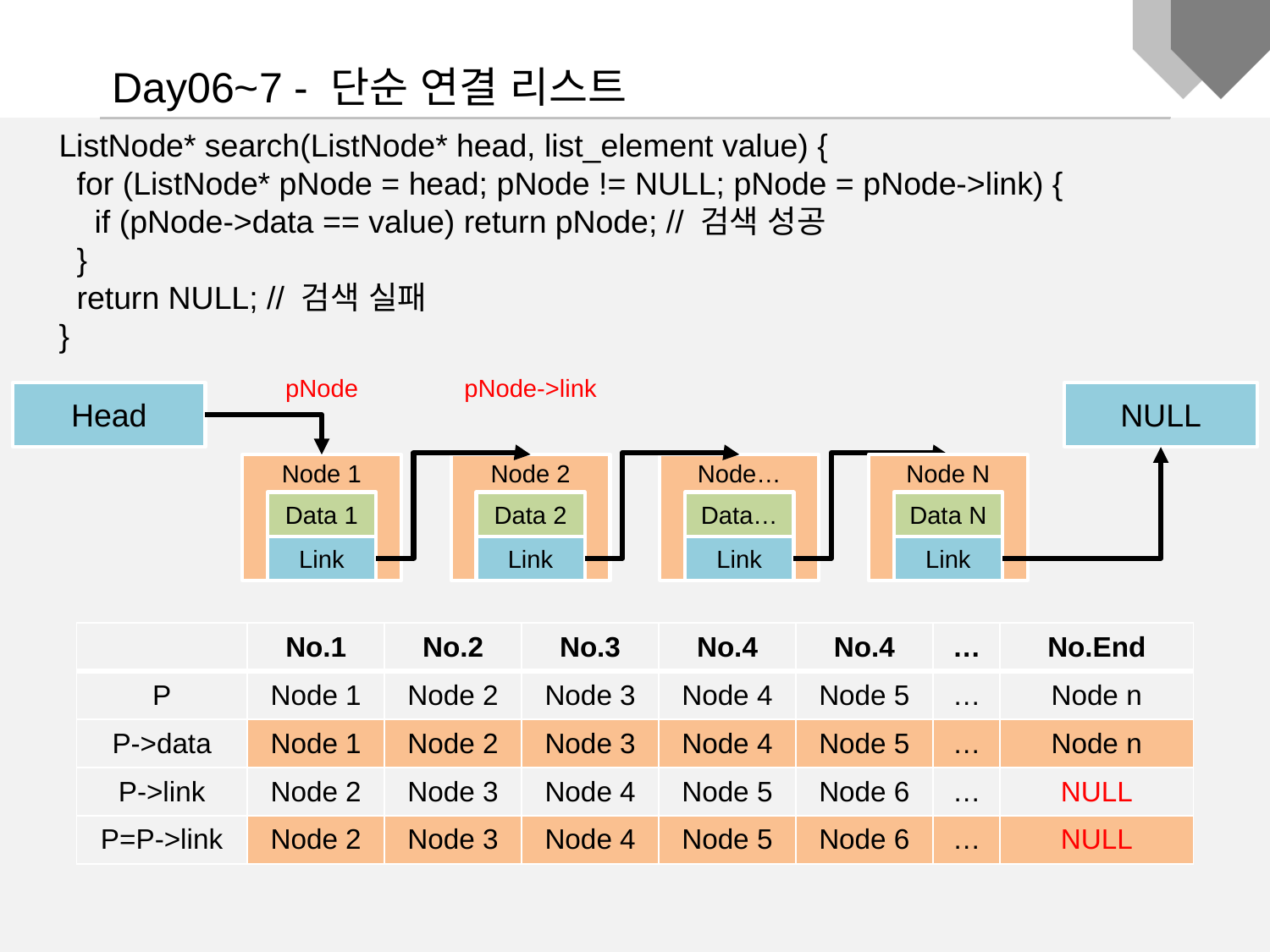

Day06~7 - 단순 연결 리스트
ListNode* search(ListNode* head, list_element value) {
  for (ListNode* pNode = head; pNode != NULL; pNode = pNode->link) {
    if (pNode->data == value) return pNode; // 검색 성공
  }
  return NULL; // 검색 실패
}
pNode
pNode->link
Head
NULL
Node 1

Data 1
Link
Node 2

Data 2
Link
Node…

Data…
Link
Node N

Data N
Link
|  | No.1 | No.2 | No.3 | No.4 | No.4 | … | No.End |
| --- | --- | --- | --- | --- | --- | --- | --- |
| P | Node 1 | Node 2 | Node 3 | Node 4 | Node 5 | … | Node n |
| P->data | Node 1 | Node 2 | Node 3 | Node 4 | Node 5 | … | Node n |
| P->link | Node 2 | Node 3 | Node 4 | Node 5 | Node 6 | … | NULL |
| P=P->link | Node 2 | Node 3 | Node 4 | Node 5 | Node 6 | … | NULL |